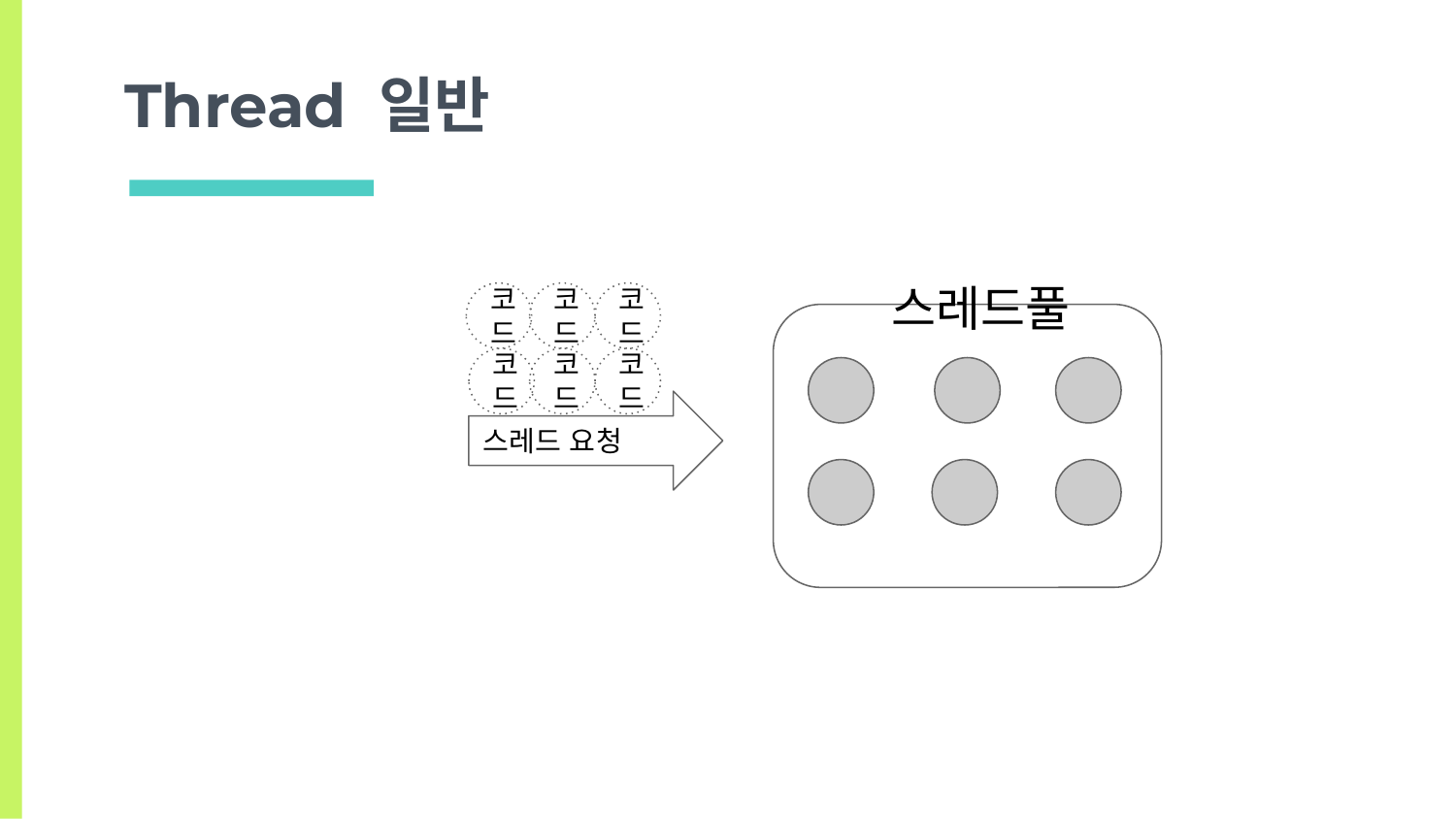

# Thread 일반
스레드풀
코드
코드
코드

코드
코드
코드

스레드 요청